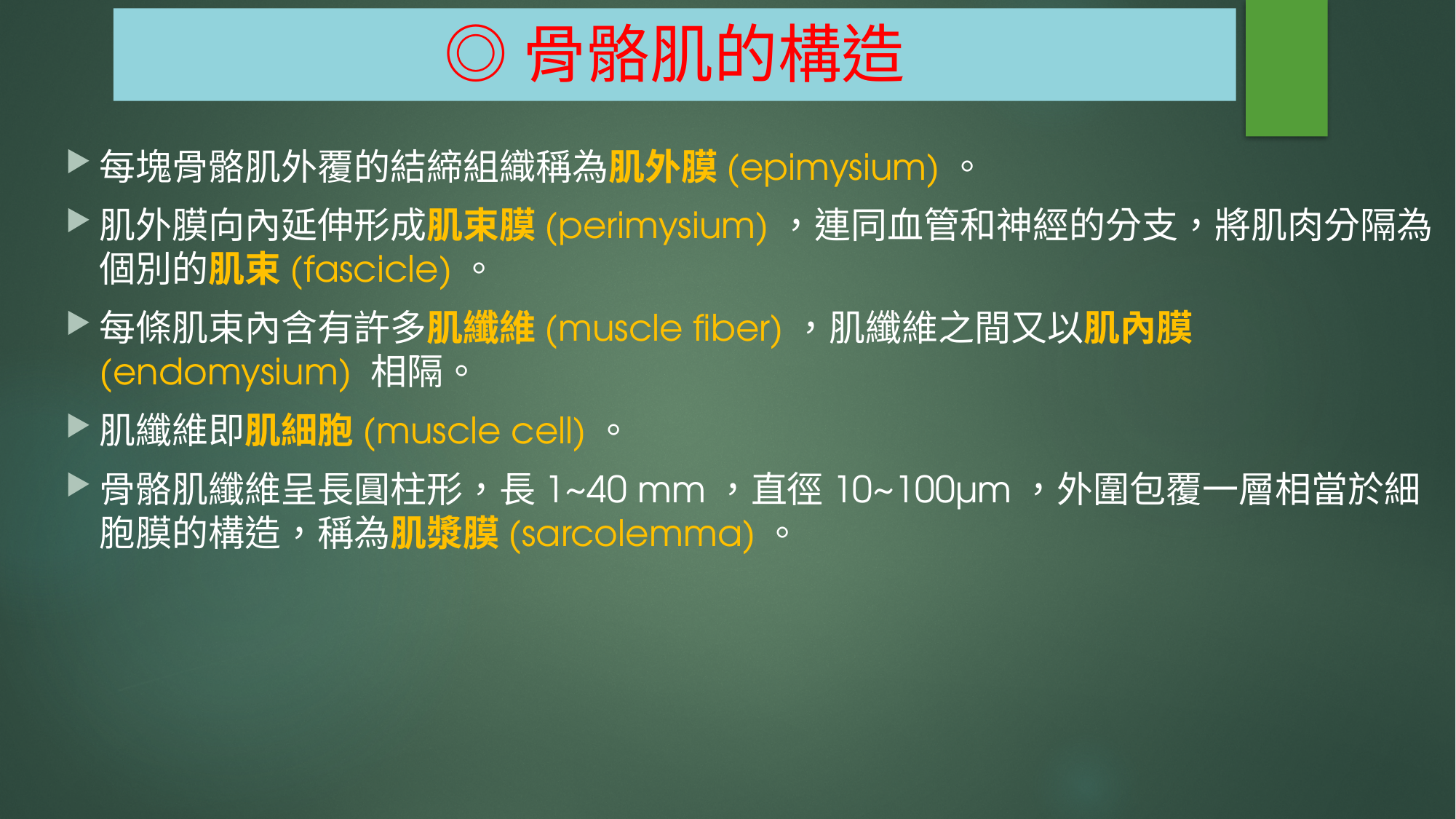

# ◎骨骼肌的構造
每塊骨骼肌外覆的結締組織稱為肌外膜(epimysium)。
肌外膜向內延伸形成肌束膜(perimysium)，連同血管和神經的分支，將肌肉分隔為個別的肌束(fascicle)。
每條肌束內含有許多肌纖維(muscle fiber)，肌纖維之間又以肌內膜(endomysium) 相隔。
肌纖維即肌細胞(muscle cell)。
骨骼肌纖維呈長圓柱形，長1~40 mm，直徑10~100μm，外圍包覆一層相當於細胞膜的構造，稱為肌漿膜(sarcolemma)。